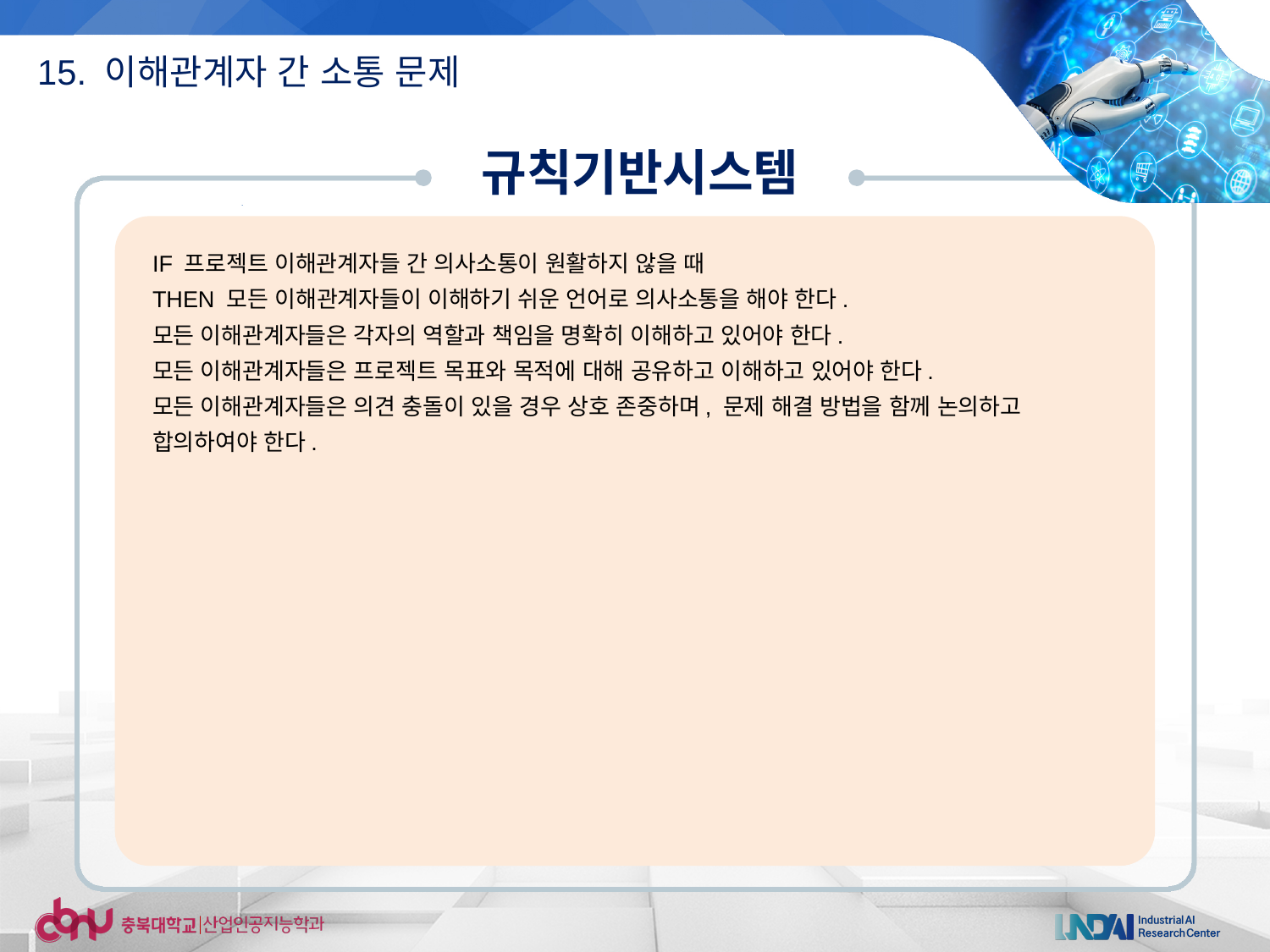

15. 이해관계자 간 소통 문제
규칙기반시스템

IF 프로젝트 이해관계자들 간 의사소통이 원활하지 않을 때
THEN 모든 이해관계자들이 이해하기 쉬운 언어로 의사소통을 해야 한다.
모든 이해관계자들은 각자의 역할과 책임을 명확히 이해하고 있어야 한다.
모든 이해관계자들은 프로젝트 목표와 목적에 대해 공유하고 이해하고 있어야 한다.
모든 이해관계자들은 의견 충돌이 있을 경우 상호 존중하며, 문제 해결 방법을 함께 논의하고 합의하여야 한다.